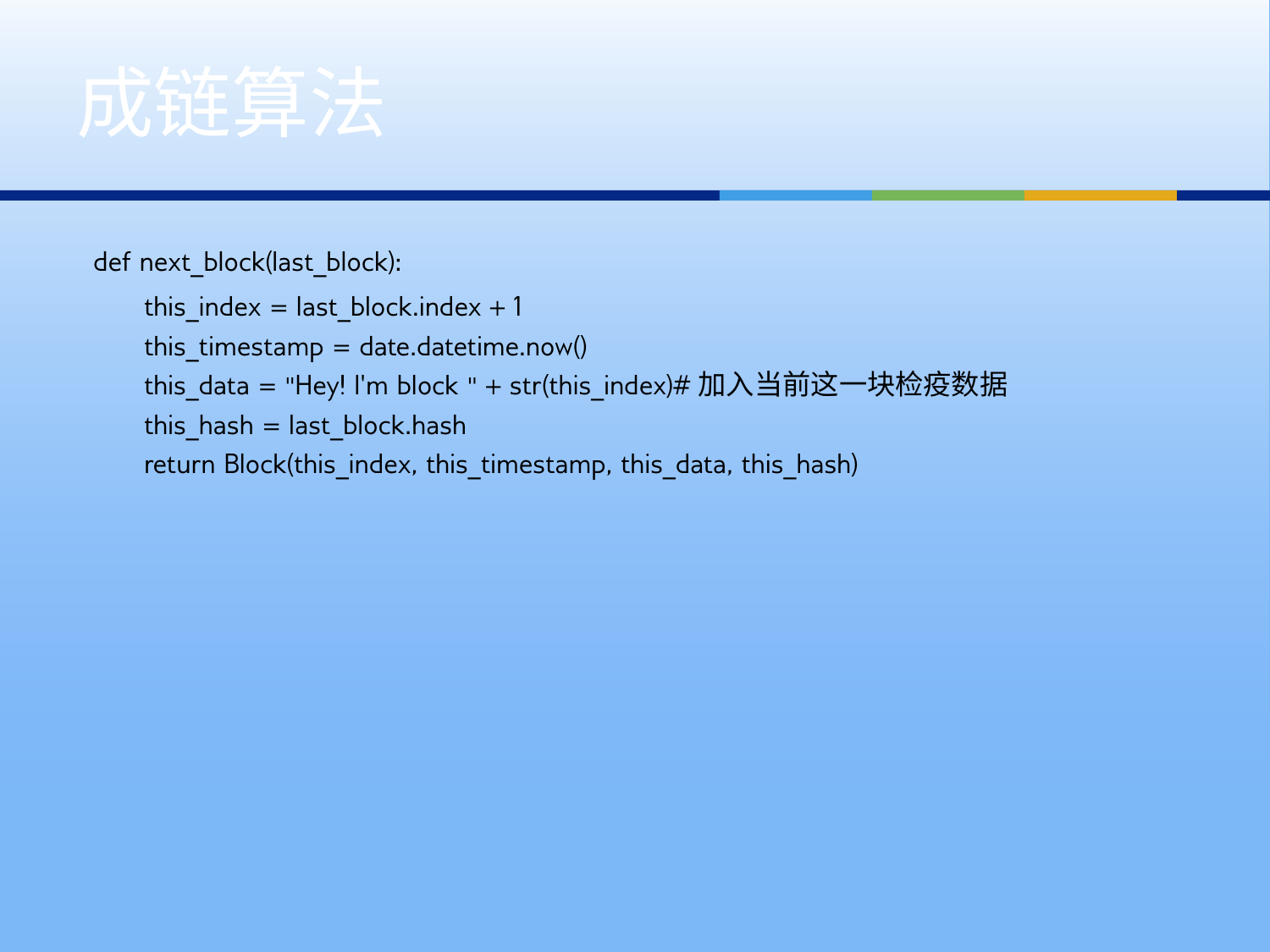

# 成链算法
 def next_block(last_block):
        this_index = last_block.index + 1
        this_timestamp = date.datetime.now()
        this_data = "Hey! I'm block " + str(this_index)#加入当前这一块检疫数据
        this_hash = last_block.hash
        return Block(this_index, this_timestamp, this_data, this_hash)